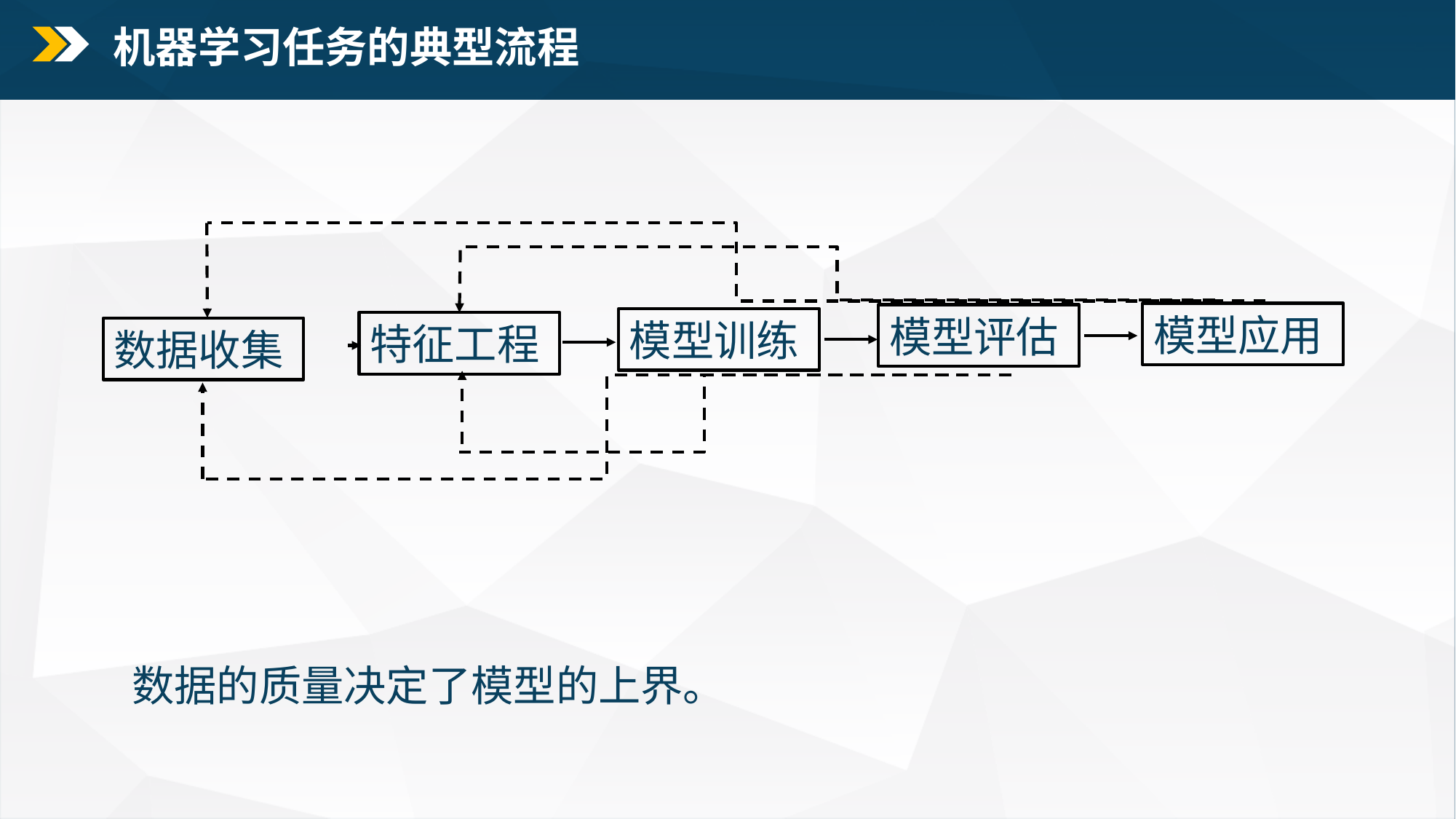

机器学习任务的典型流程
模型应用
模型评估
模型训练
特征工程
数据收集
数据的质量决定了模型的上界。